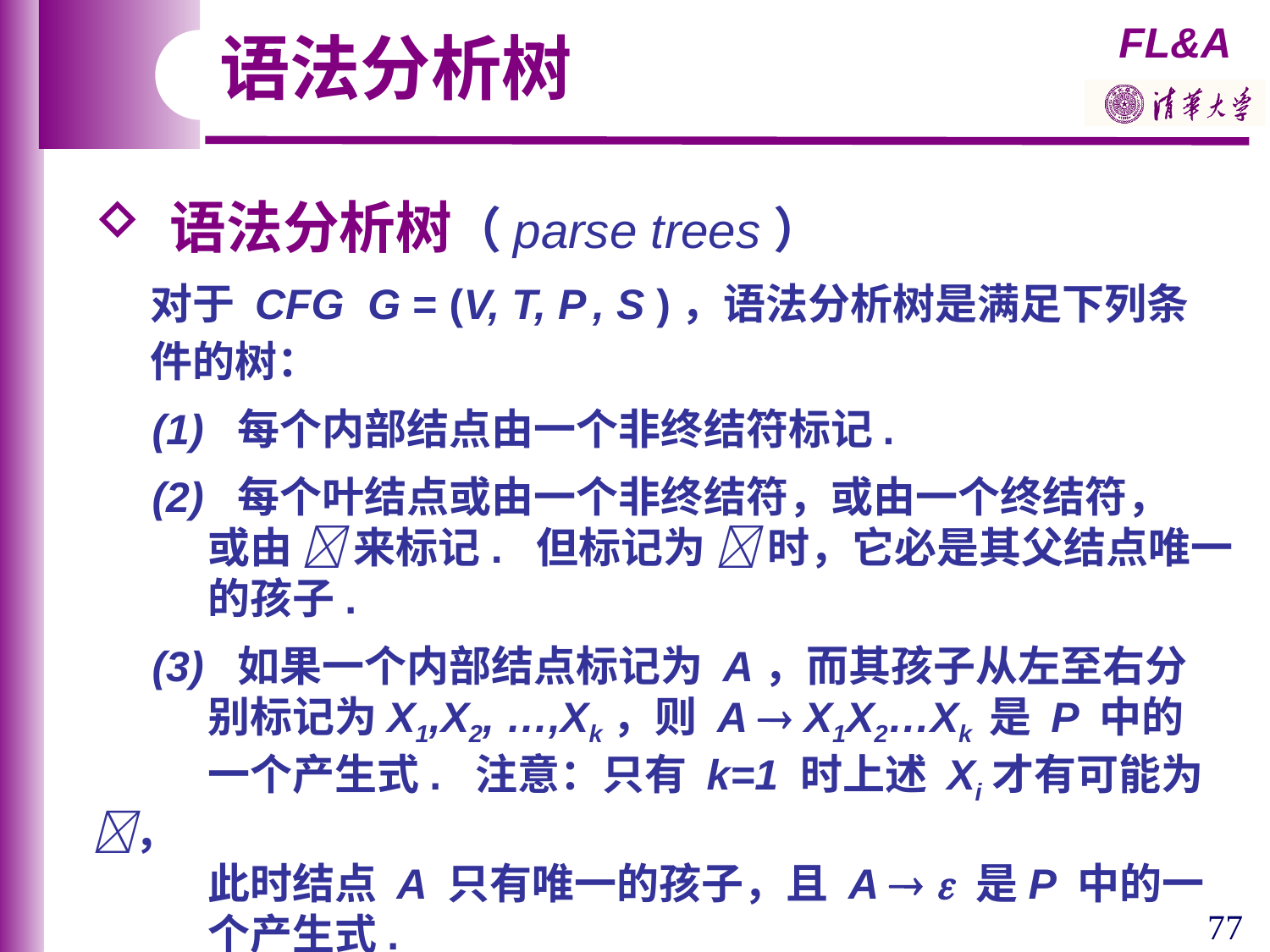

语法分析树
 语法分析树（parse trees）

     对于 CFG  G = (V, T, P , S )，语法分析树是满足下列条
     件的树：

     (1)  每个内部结点由一个非终结符标记.

     (2)  每个叶结点或由一个非终结符，或由一个终结符，
           或由 ε 来标记.  但标记为 ε 时，它必是其父结点唯一
           的孩子.

     (3)  如果一个内部结点标记为 A，而其孩子从左至右分
           别标记为X1,X2, …,Xk，则 A → X1X2…Xk 是 P 中的
           一个产生式.  注意：只有 k=1 时上述 Xi才有可能为ε，
           此时结点 A 只有唯一的孩子，且 A → ε 是P 中的一
           个产生式.
77